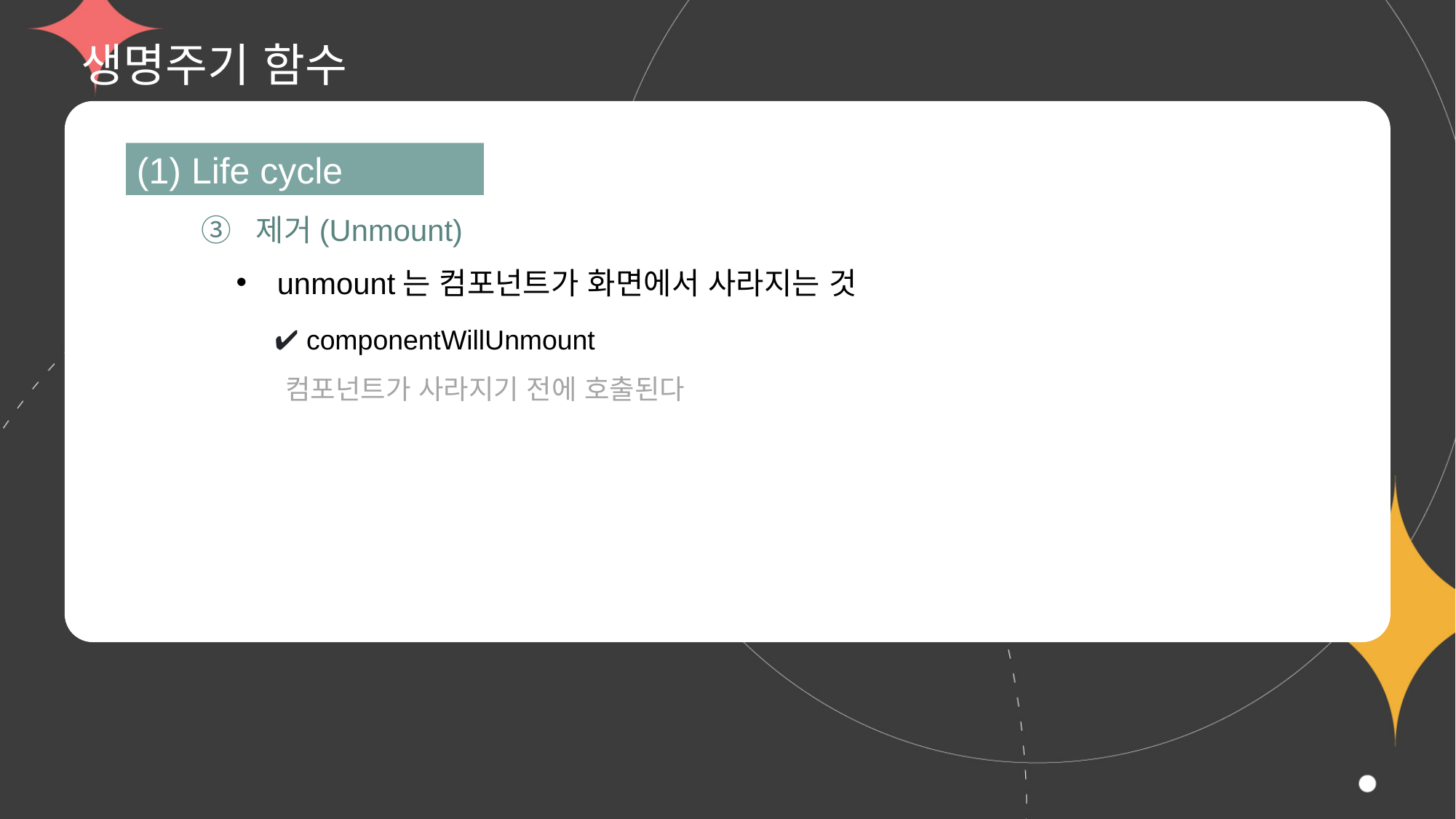

# 생명주기 함수
(1) Life cycle
③  제거(Unmount)
unmount는 컴포넌트가 화면에서 사라지는 것
✔ componentWillUnmount
컴포넌트가 사라지기 전에 호출된다